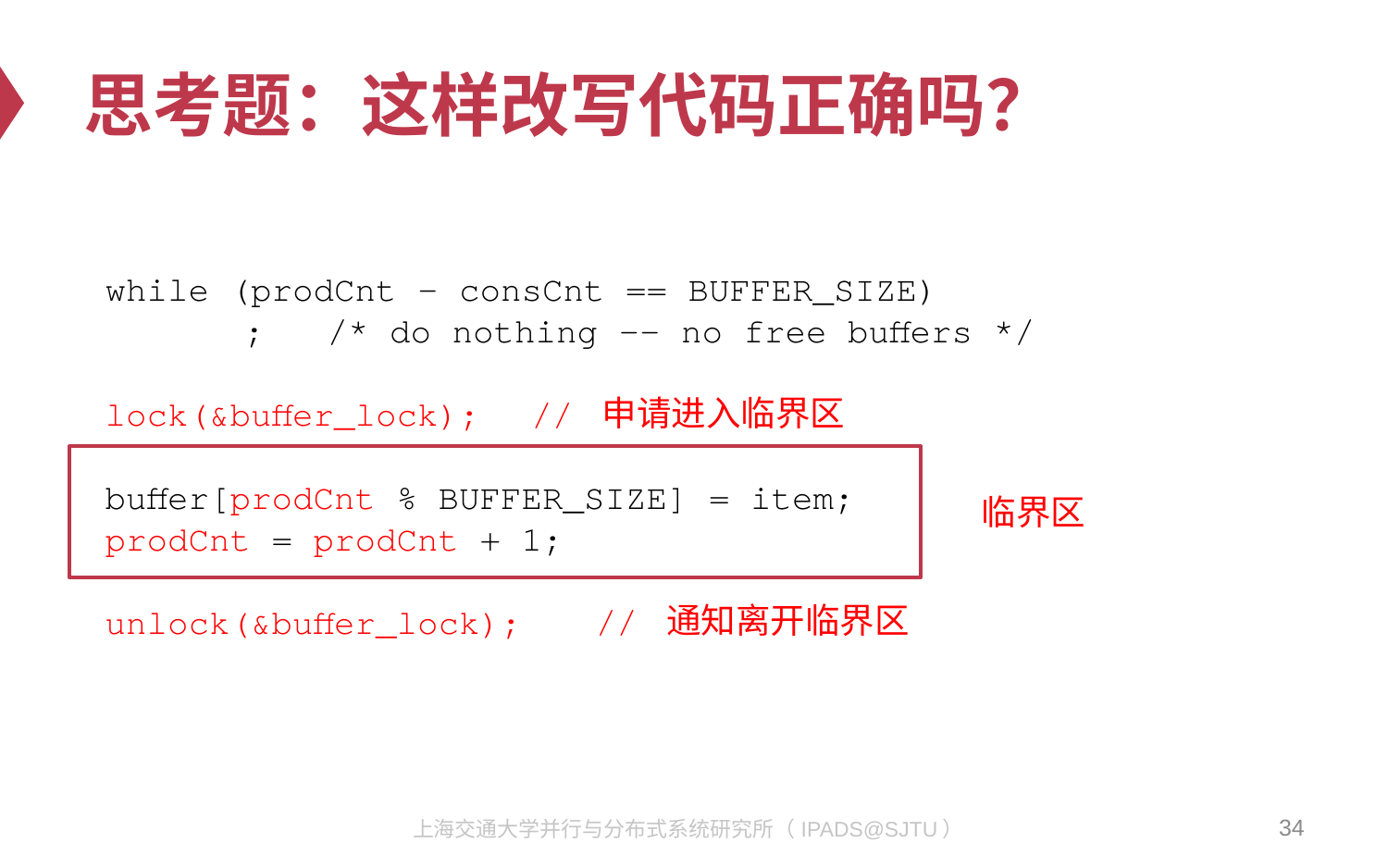

# 思考题：这样改写代码正确吗？

while (prodCnt - consCnt == BUFFER_SIZE)
	;   /* do nothing -- no free buffers */

lock(&buffer_lock);

buffer[prodCnt % BUFFER_SIZE] = item;
prodCnt = prodCnt + 1;

unlock(&buffer_lock);

// 申请进入临界区

临界区
// 通知离开临界区

34
上海交通大学并行与分布式系统研究所（IPADS@SJTU）